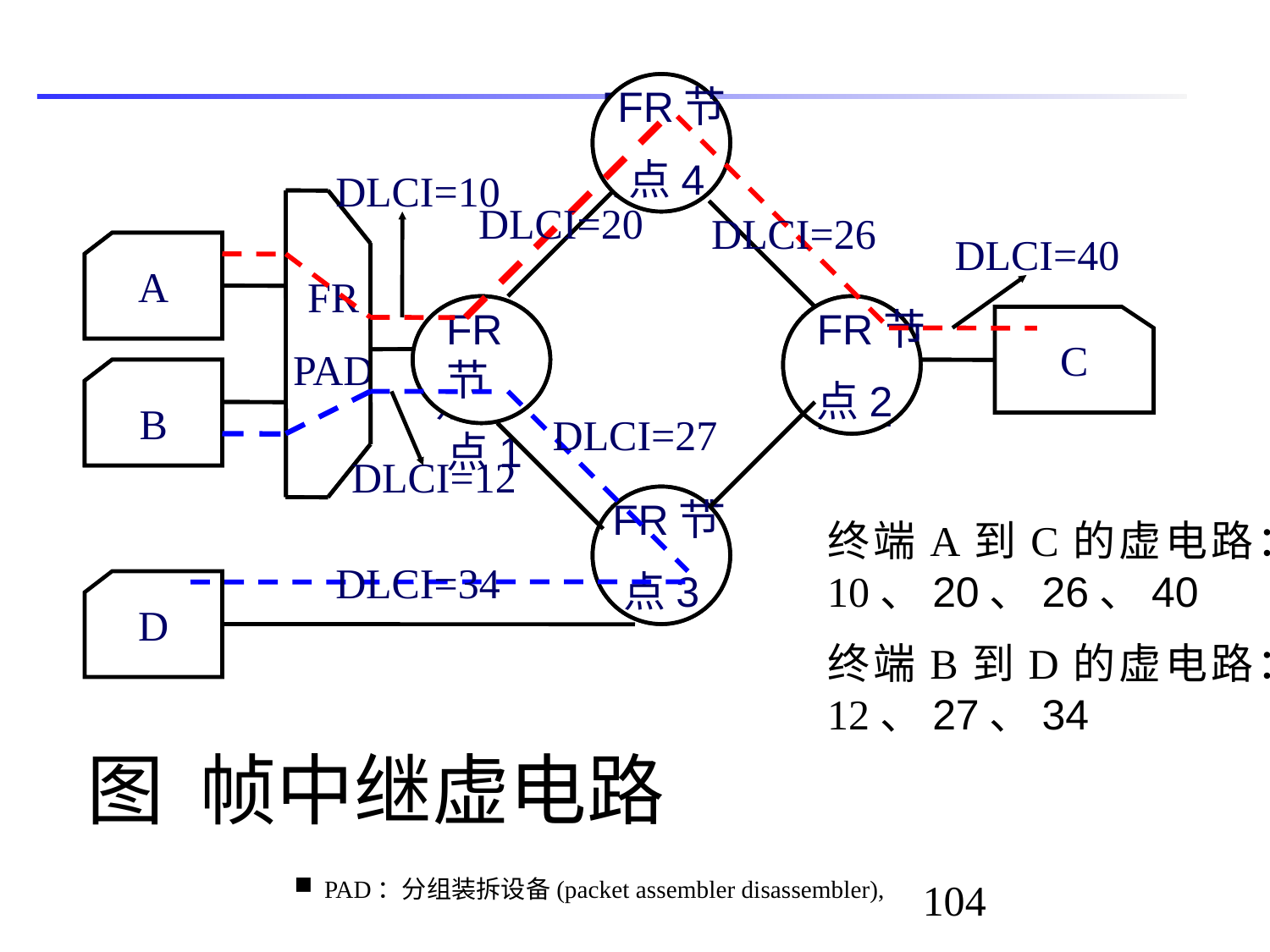

FR节
点4
FR节
点4

DLCI=10

DLCI=20

DLCI=26

DLCI=40

A
A

FR
PAD

FR节
点1

FR节
点2

FR节
点2

FR节 点1

C

B
B

DLCI=27

DLCI=12
FR节
点3
FR节
点3

终端A到C的虚电路：10、20、26、40
终端B到D的虚电路：12、27、34

DLCI=34

D

图  帧中继虚电路
PAD：分组装拆设备(packet assembler disassembler),
104